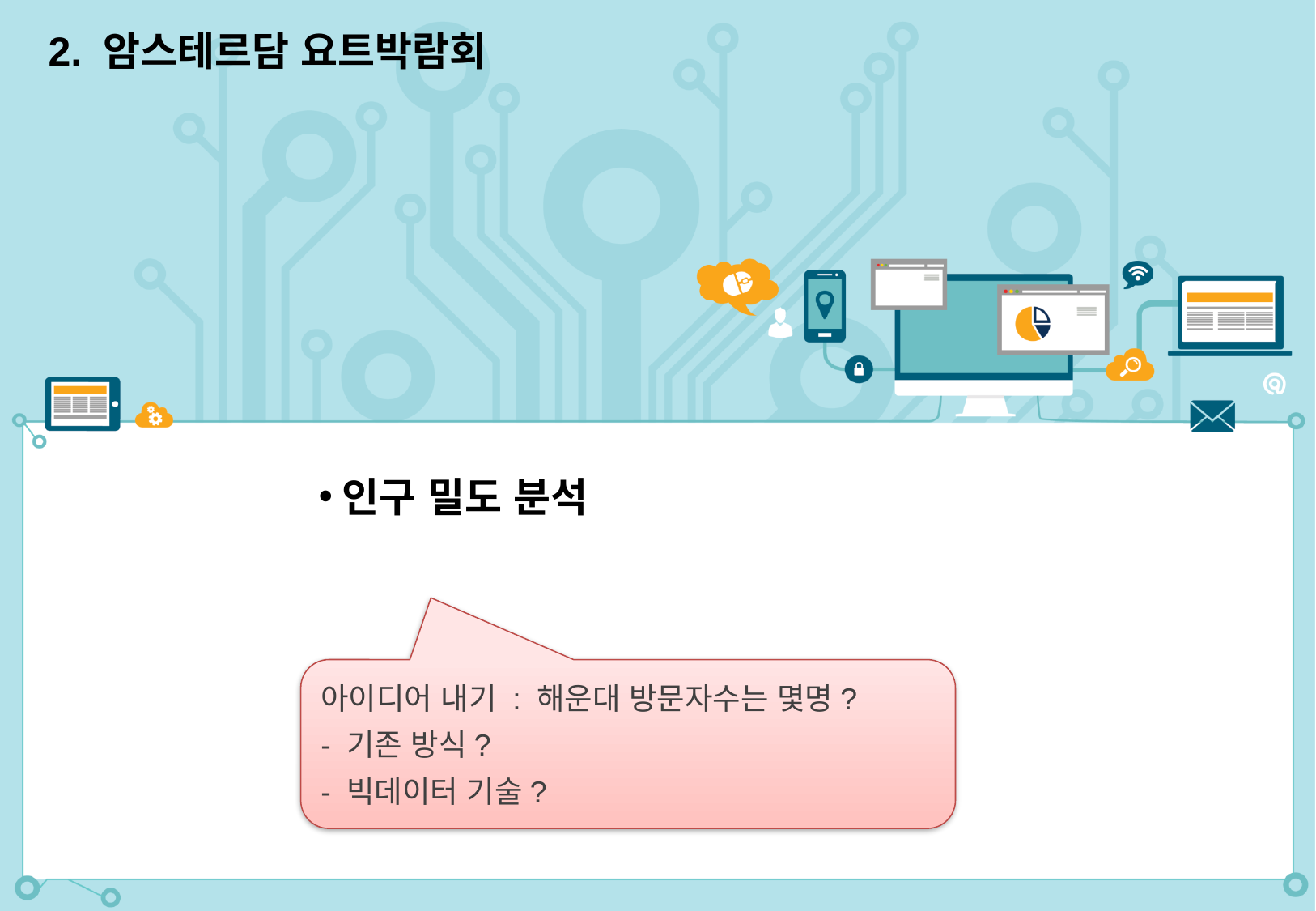

2. 암스테르담 요트박람회
인구 밀도 분석
아이디어 내기 : 해운대 방문자수는 몇명?
- 기존 방식?
- 빅데이터 기술?